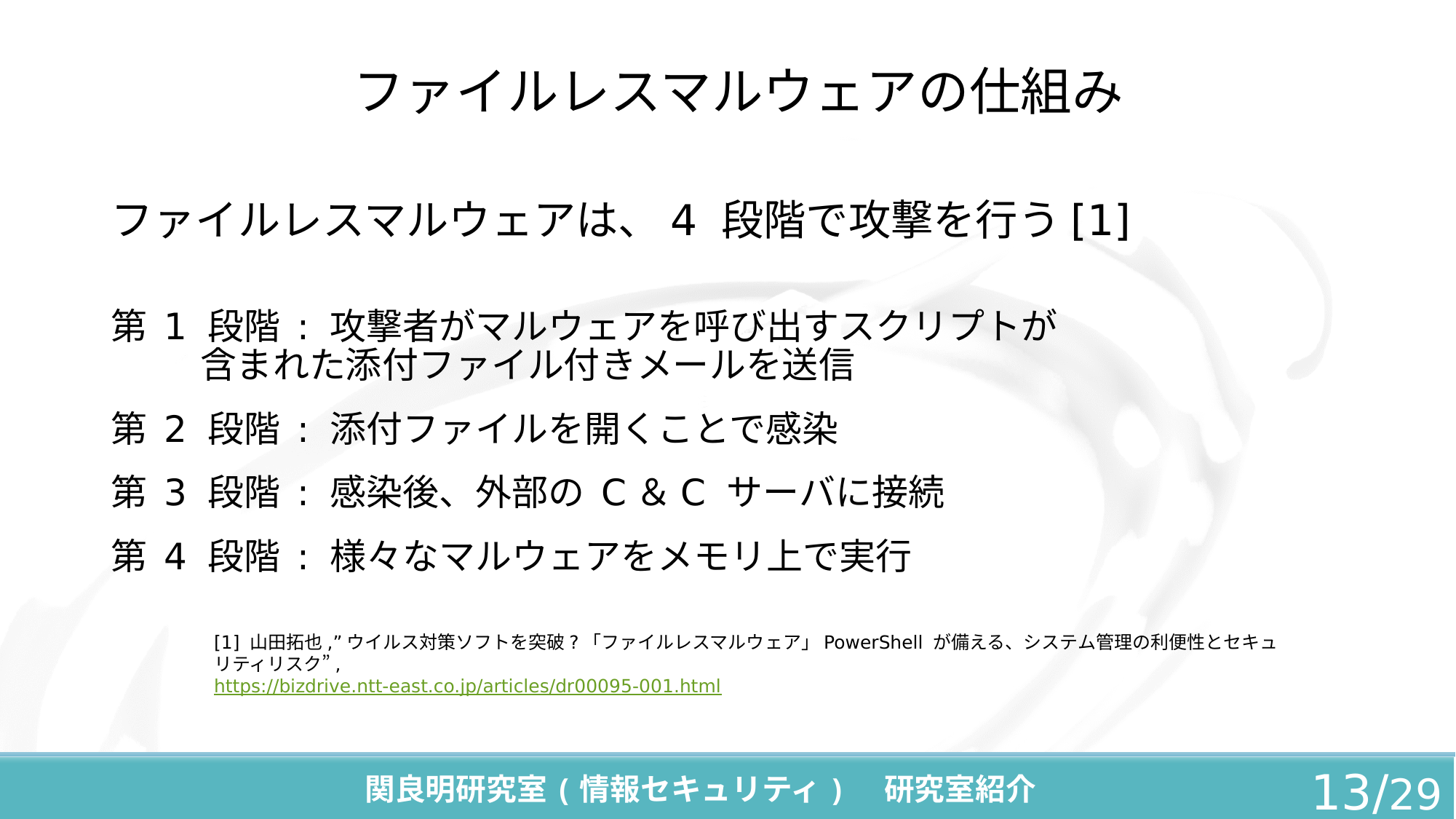

# ファイルレスマルウェアの仕組み
ファイルレスマルウェアは、4 段階で攻撃を行う[1]

第 1 段階 : 攻撃者がマルウェアを呼び出すスクリプトが	　　　	　　  含まれた添付ファイル付きメールを送信
第 2 段階 : 添付ファイルを開くことで感染
第 3 段階 : 感染後、外部の C＆C サーバに接続
第 4 段階 : 様々なマルウェアをメモリ上で実行
[1] 山田拓也,”ウイルス対策ソフトを突破?「ファイルレスマルウェア」PowerShell が備える、システム管理の利便性とセキュリティリスク”,
https://bizdrive.ntt-east.co.jp/articles/dr00095-001.html